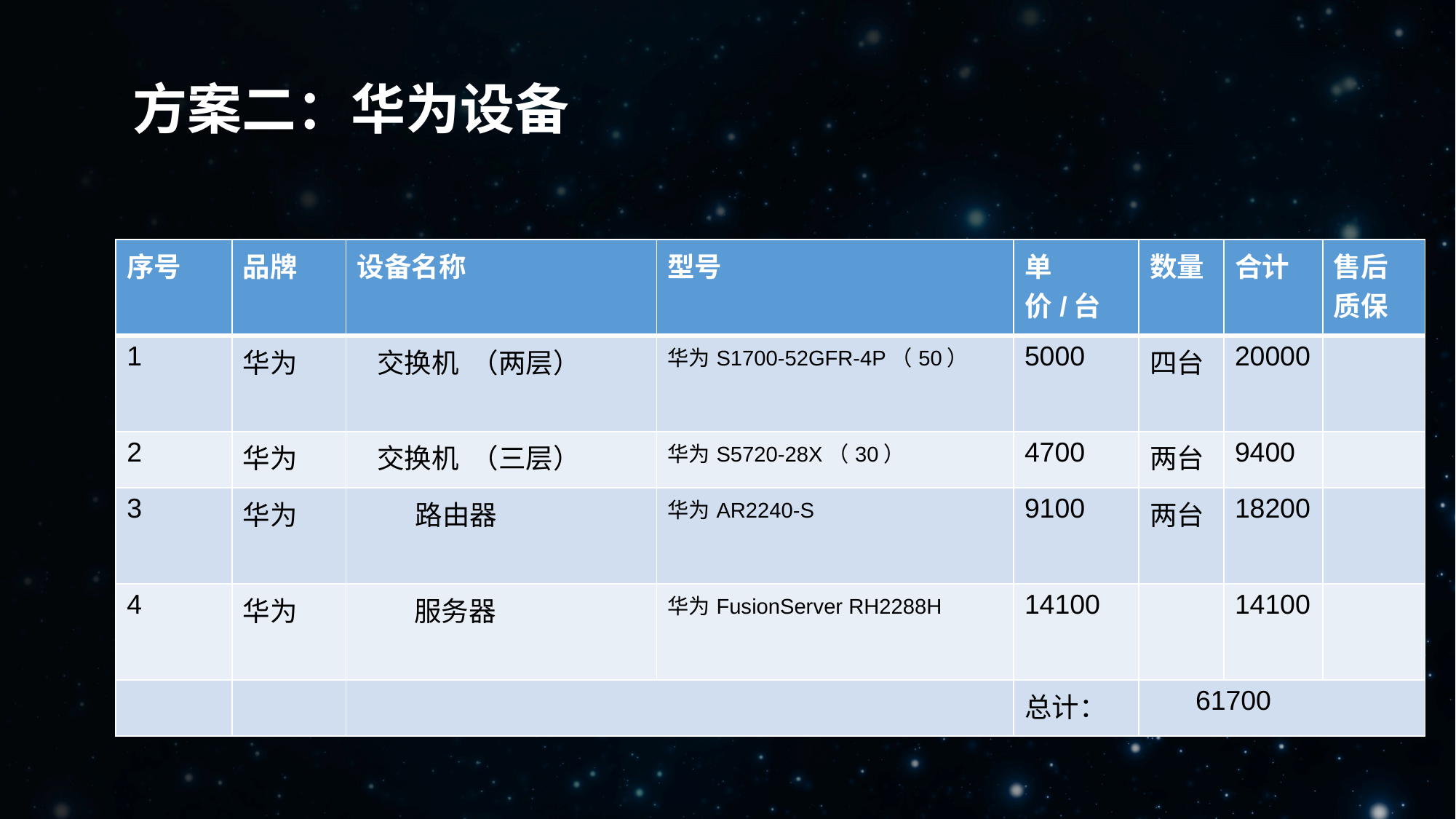

方案二：华为设备
| 序号 | 品牌 | 设备名称 | 型号 | 单价/台 | 数量 | 合计 | 售后质保 |
| --- | --- | --- | --- | --- | --- | --- | --- |
| 1 | 华为 | 交换机 （两层） | 华为S1700-52GFR-4P（50） | 5000 | 四台 | 20000 |  |
| 2 | 华为 | 交换机 （三层） | 华为S5720-28X（30） | 4700 | 两台 | 9400 |  |
| 3 | 华为 | 路由器 | 华为AR2240-S | 9100 | 两台 | 18200 |  |
| 4 | 华为 | 服务器 | 华为FusionServer RH2288H | 14100 |  | 14100 |  |
|  |  |  |  | 总计： | 61700 |  |  |